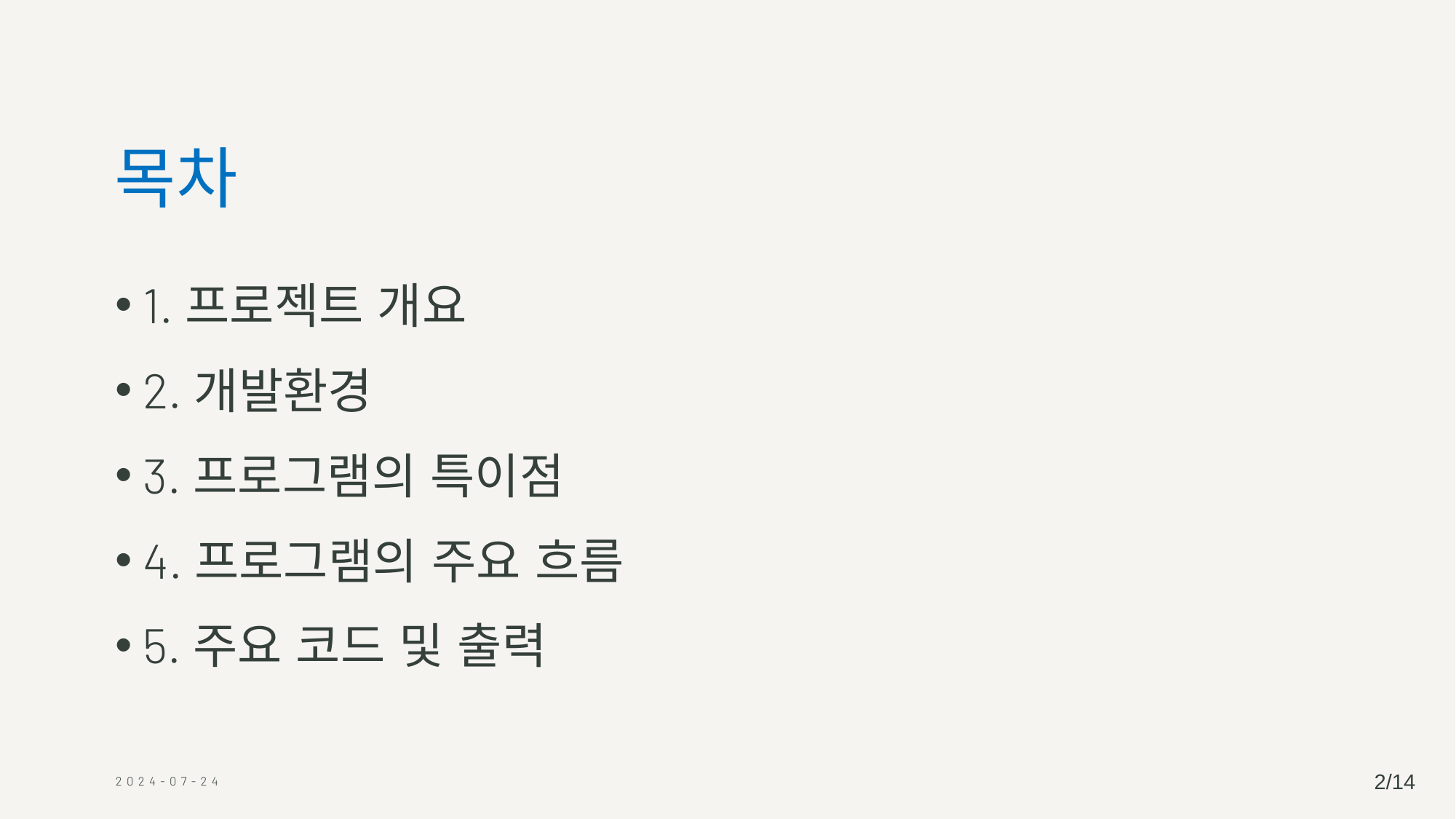

# 목차
1.프로젝트 개요
2.개발환경
3.프로그램의 특이점
4.프로그램의 주요 흐름
5.주요 코드 및 출력
2024-07-24

2/14